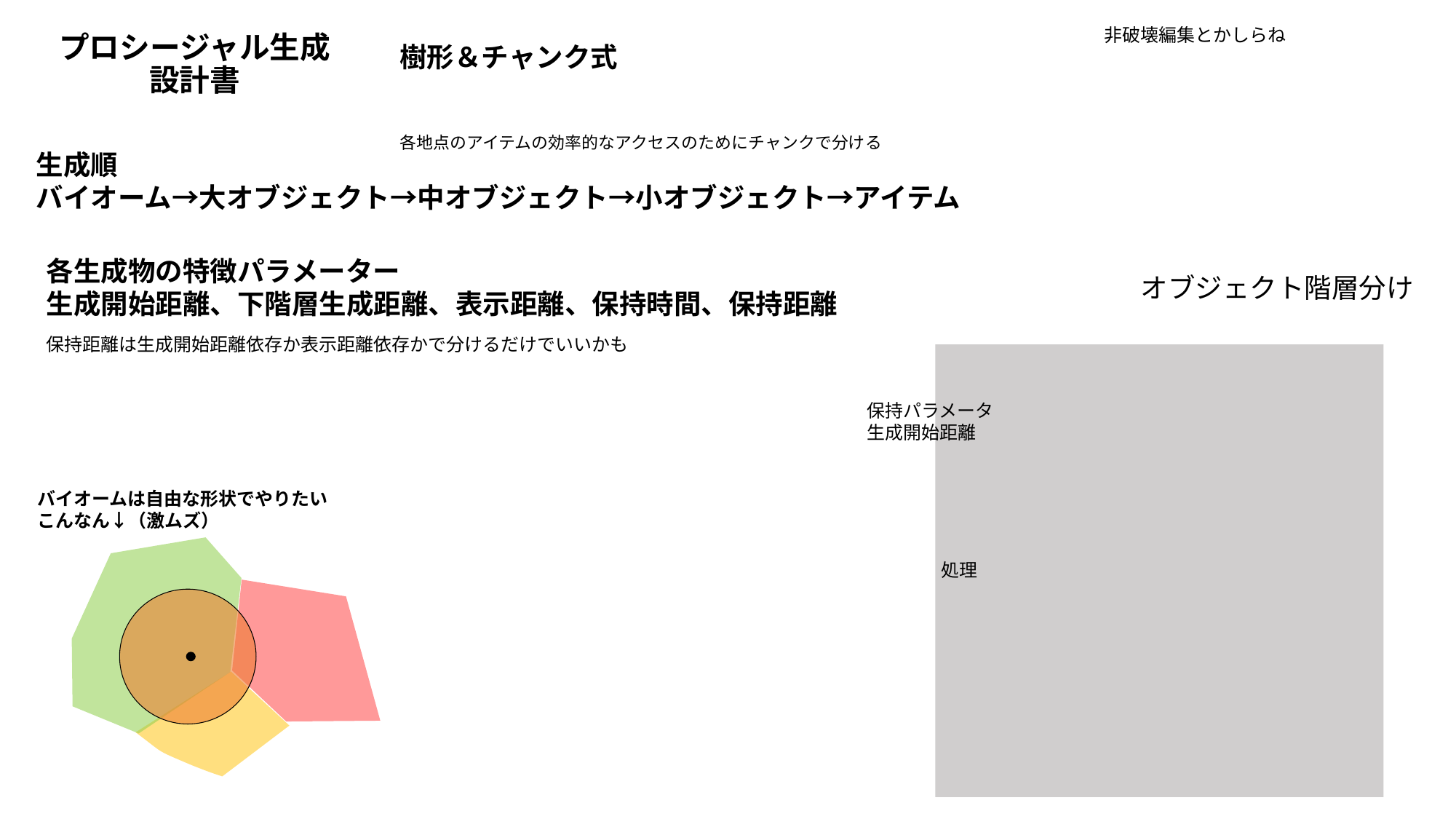

# プロシージャル生成 設計書
非破壊編集とかしらね

樹形＆チャンク式
各地点のアイテムの効率的なアクセスのためにチャンクで分ける
生成順
バイオーム→大オブジェクト→中オブジェクト→小オブジェクト→アイテム
各生成物の特徴パラメーター
生成開始距離、下階層生成距離、表示距離、保持時間、保持距離
オブジェクト階層分け
保持距離は生成開始距離依存か表示距離依存かで分けるだけでいいかも

保持パラメータ
生成開始距離

バイオームは自由な形状でやりたい
こんなん↓（激ムズ）

処理